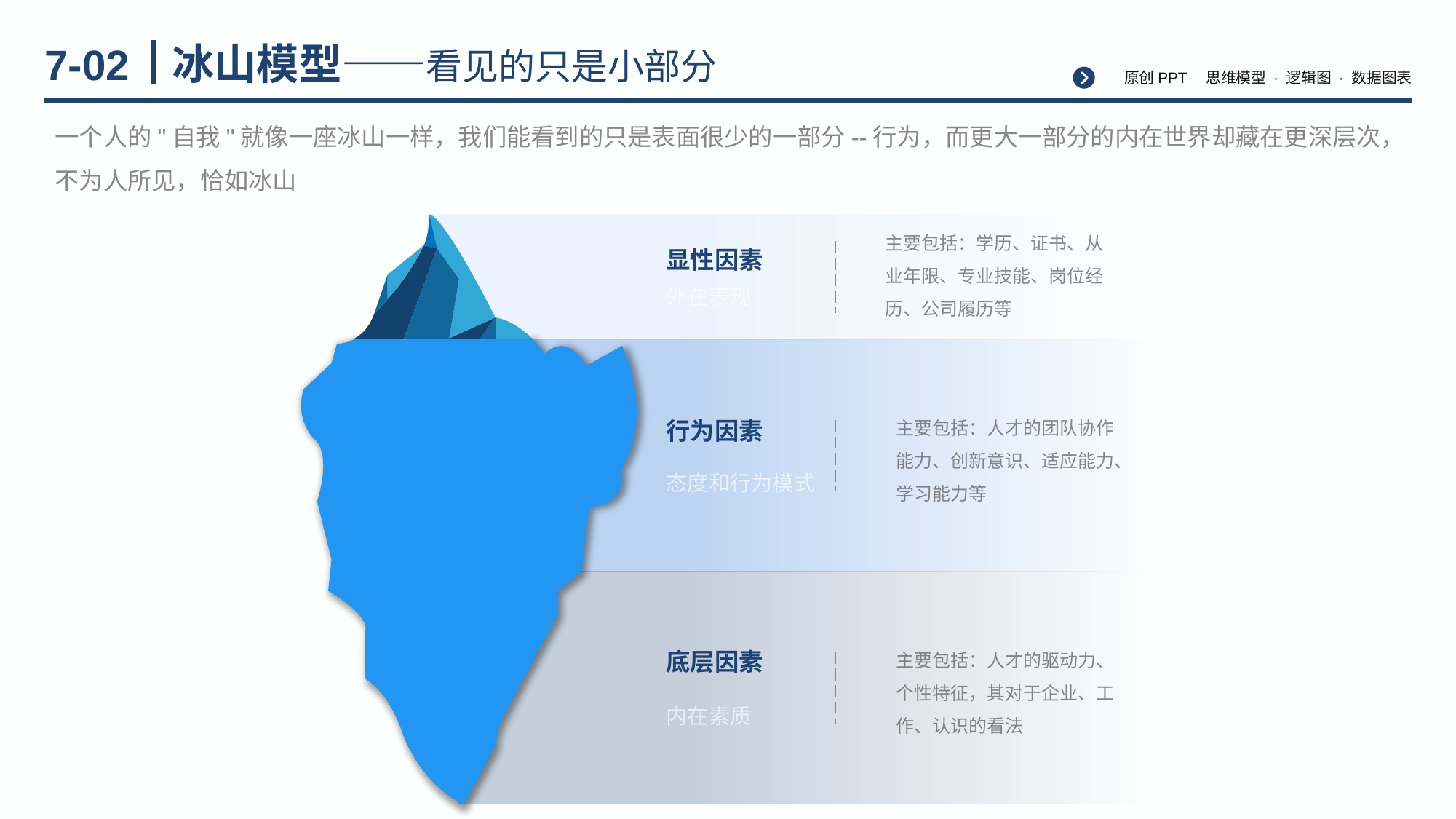

# 冰山模型——看见的只是小部分
7-02
一个人的"自我"就像一座冰山一样，我们能看到的只是表面很少的一部分--行为，而更大一部分的内在世界却藏在更深层次，不为人所见，恰如冰山

主要包括：学历、证书、从业年限、专业技能、岗位经历、公司履历等
显性因素
外在表现

主要包括：人才的团队协作能力、创新意识、适应能力、学习能力等
行为因素
态度和行为模式

主要包括：人才的驱动力、个性特征，其对于企业、工作、认识的看法
底层因素
内在素质